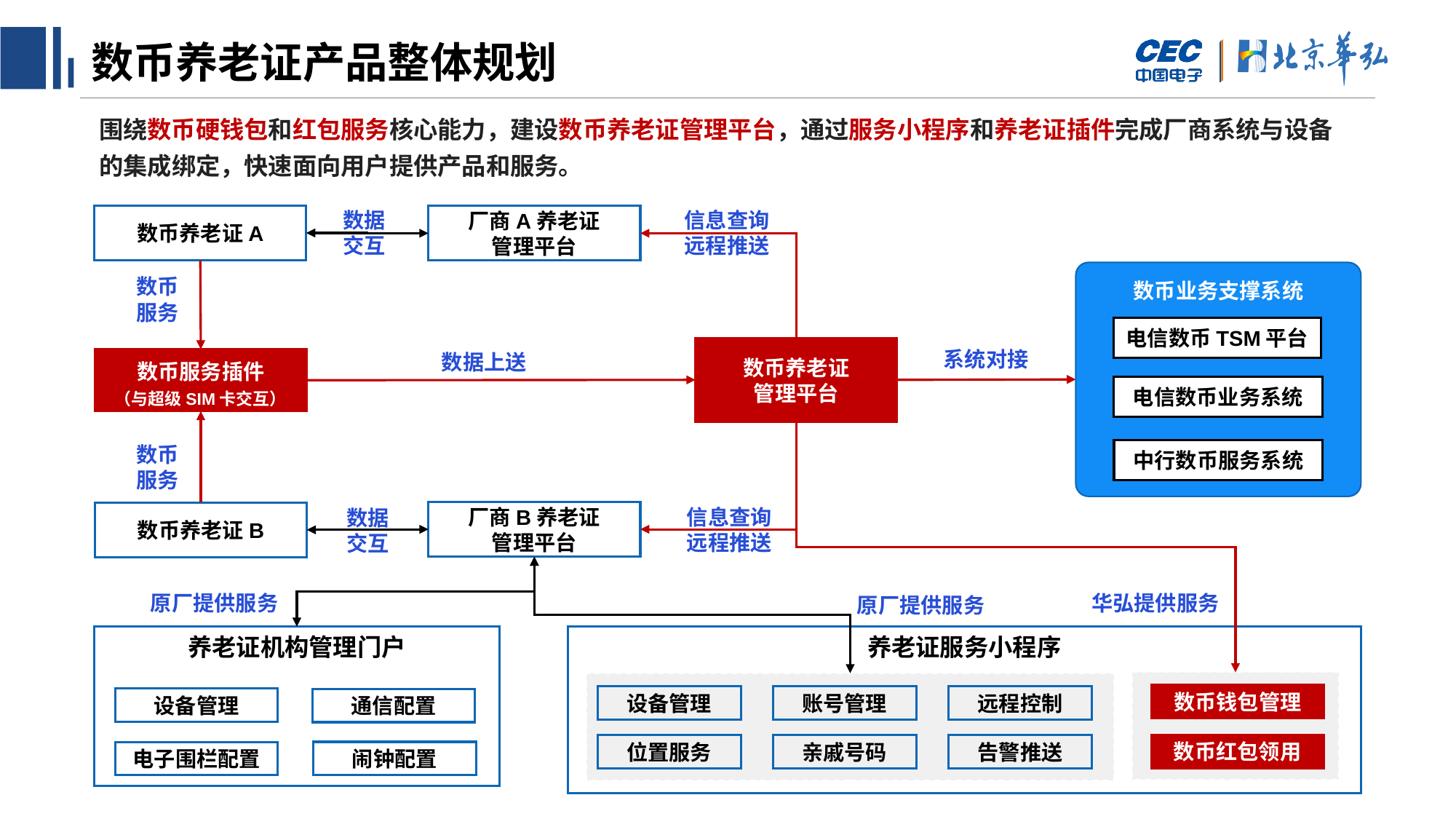

色彩规范
文字/背景色
Lights/Darks
RGB
255,255,255
RGB
0,0,0
RGB
240, 240, 240
RGB
118, 131, 148

超链接
Hyperlinks
RGB
18, 140, 246
RGB
191, 191, 191

填充颜色和图表填充色
Accents and default chart color order
RGB
18, 140, 246
RGB
39, 78, 214
RGB
1, 37, 138
RGB
0, 78, 162
RGB
167, 124, 102
RGB
118, 131, 148

色彩搭配建议

双色调搭配

多组颜色搭配
# 数币养老证产品整体规划
围绕数币硬钱包和红包服务核心能力，建设数币养老证管理平台，通过服务小程序和养老证插件完成厂商系统与设备的集成绑定，快速面向用户提供产品和服务。
信息查询
远程推送
数据
交互
数币养老证A
厂商A养老证
管理平台
数币业务支撑系统
电信数币TSM平台
电信数币业务系统
中行数币服务系统
数币
服务
数币养老证
管理平台
系统对接
数据上送
数币服务插件
（与超级SIM卡交互）
数币
服务
数据
交互
厂商B养老证
管理平台
数币养老证B
华弘提供服务
原厂提供服务
养老证机构管理门户
养老证服务小程序

数币钱包管理
设备管理
账号管理
远程控制
设备管理
通信配置
数币红包领用
告警推送
位置服务
亲戚号码
闹钟配置
电子围栏配置
信息查询
远程推送
原厂提供服务